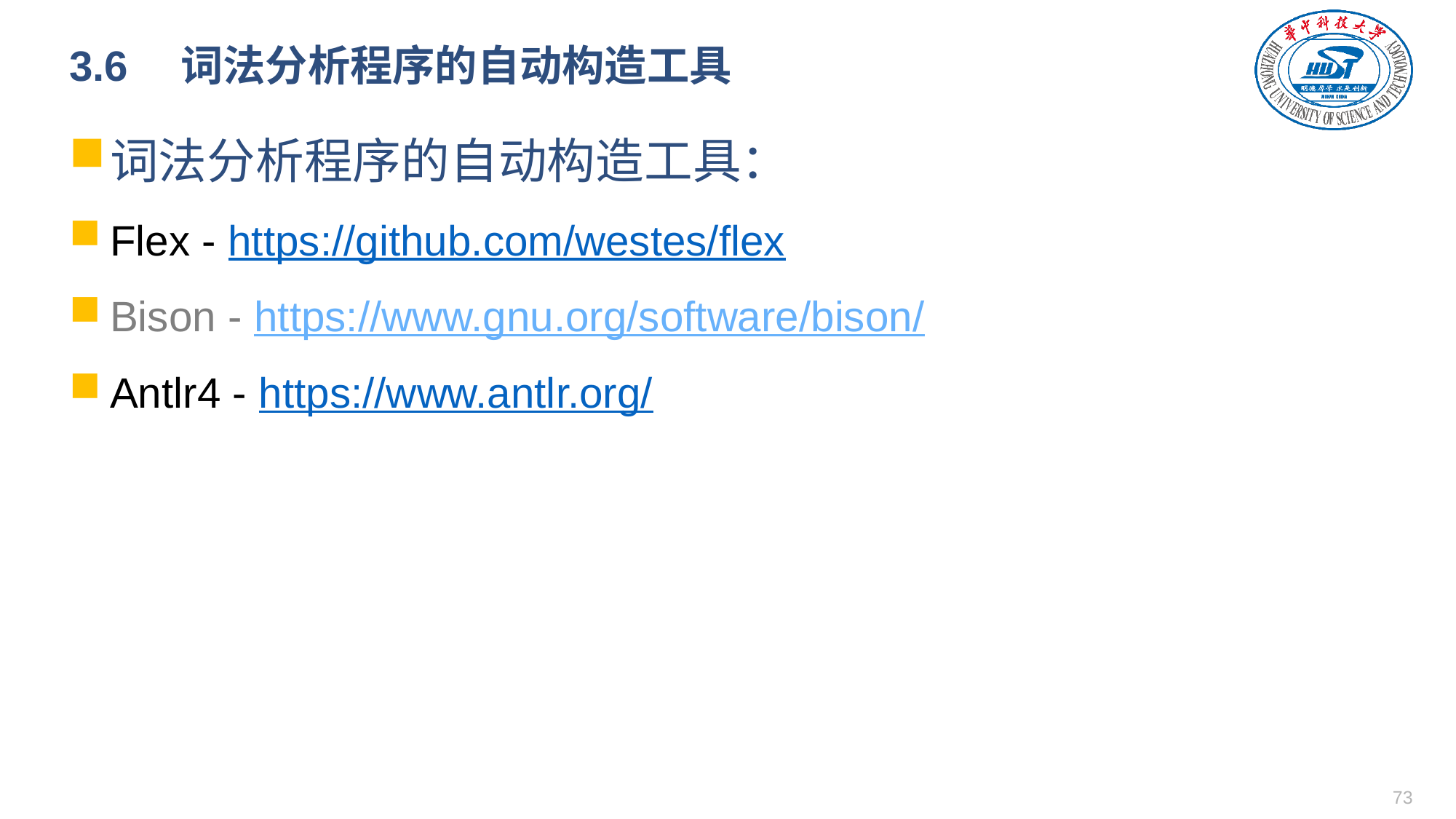

# 3.6　词法分析程序的自动构造工具
词法分析程序的自动构造工具：
Flex - https://github.com/westes/flex
Bison - https://www.gnu.org/software/bison/
Antlr4 - https://www.antlr.org/

73